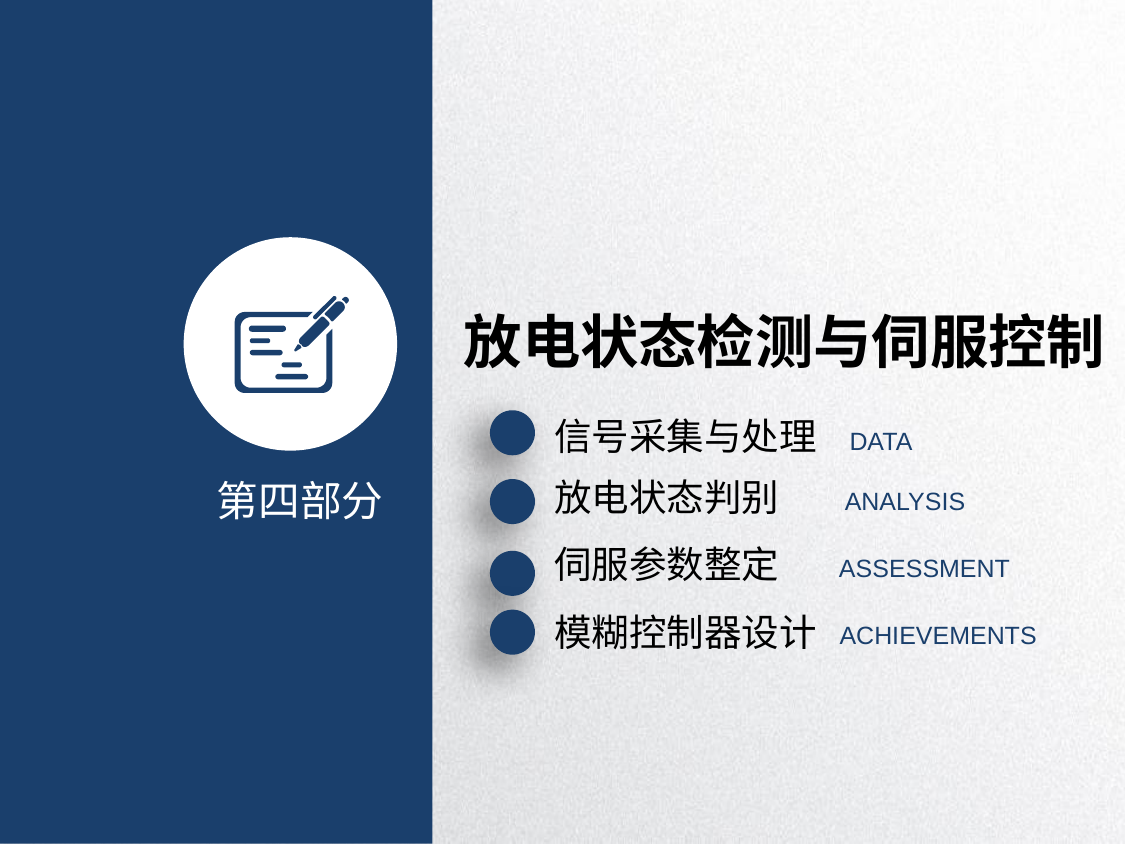

放电状态检测与伺服控制
信号采集与处理

DATA
放电状态判别
第四部分
ANALYSIS

伺服参数整定
ASSESSMENT

模糊控制器设计

ACHIEVEMENTS